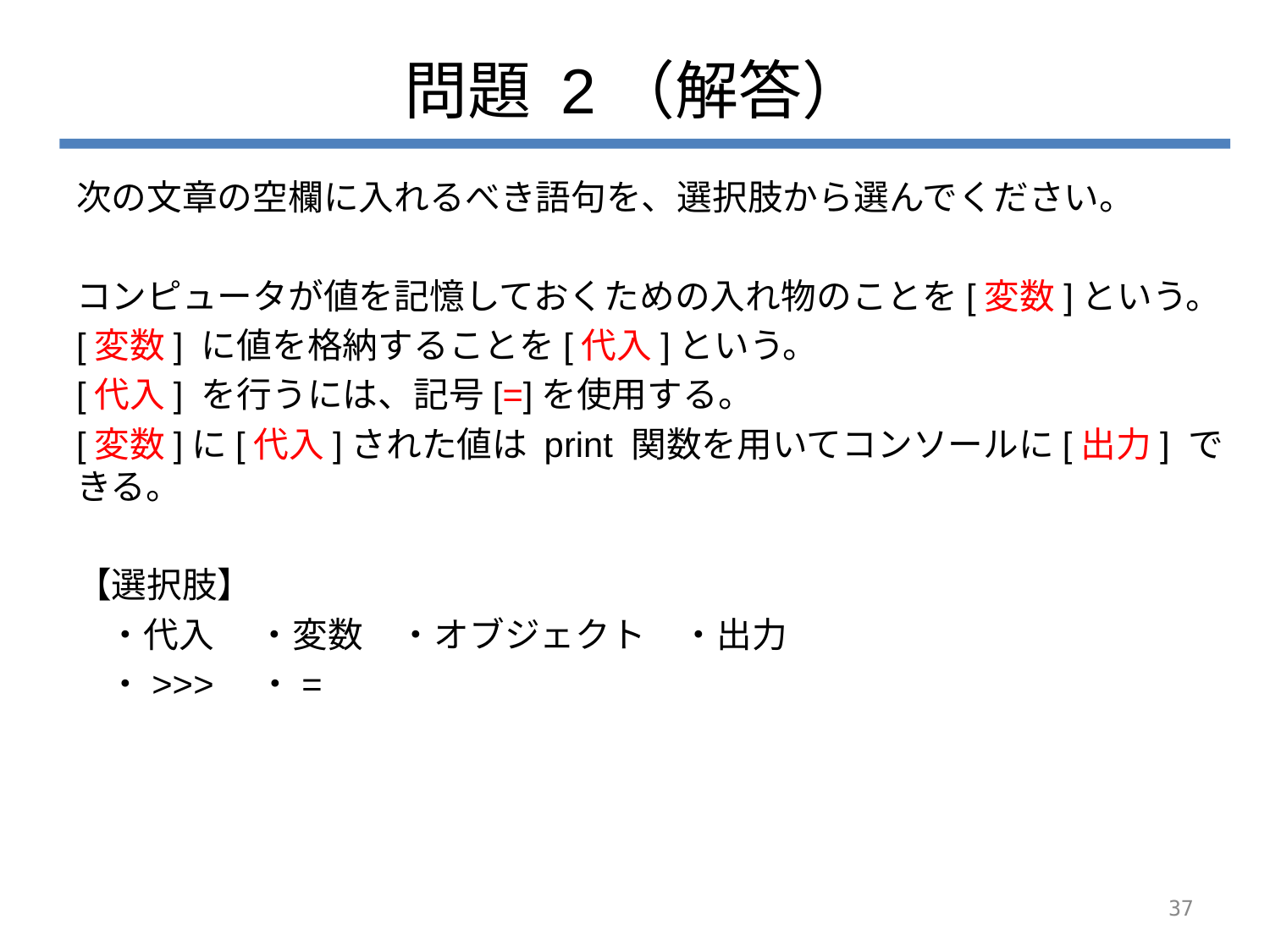

# 問題 2（解答）
次の文章の空欄に入れるべき語句を、選択肢から選んでください。

コンピュータが値を記憶しておくための入れ物のことを[変数]という。
[変数] に値を格納することを[代入]という。
[代入] を行うには、記号[=]を使用する。
[変数]に[代入]された値は print 関数を用いてコンソールに[出力] できる。

【選択肢】
   ・代入　 ・変数　・オブジェクト　・出力
   ・>>>　・=
37